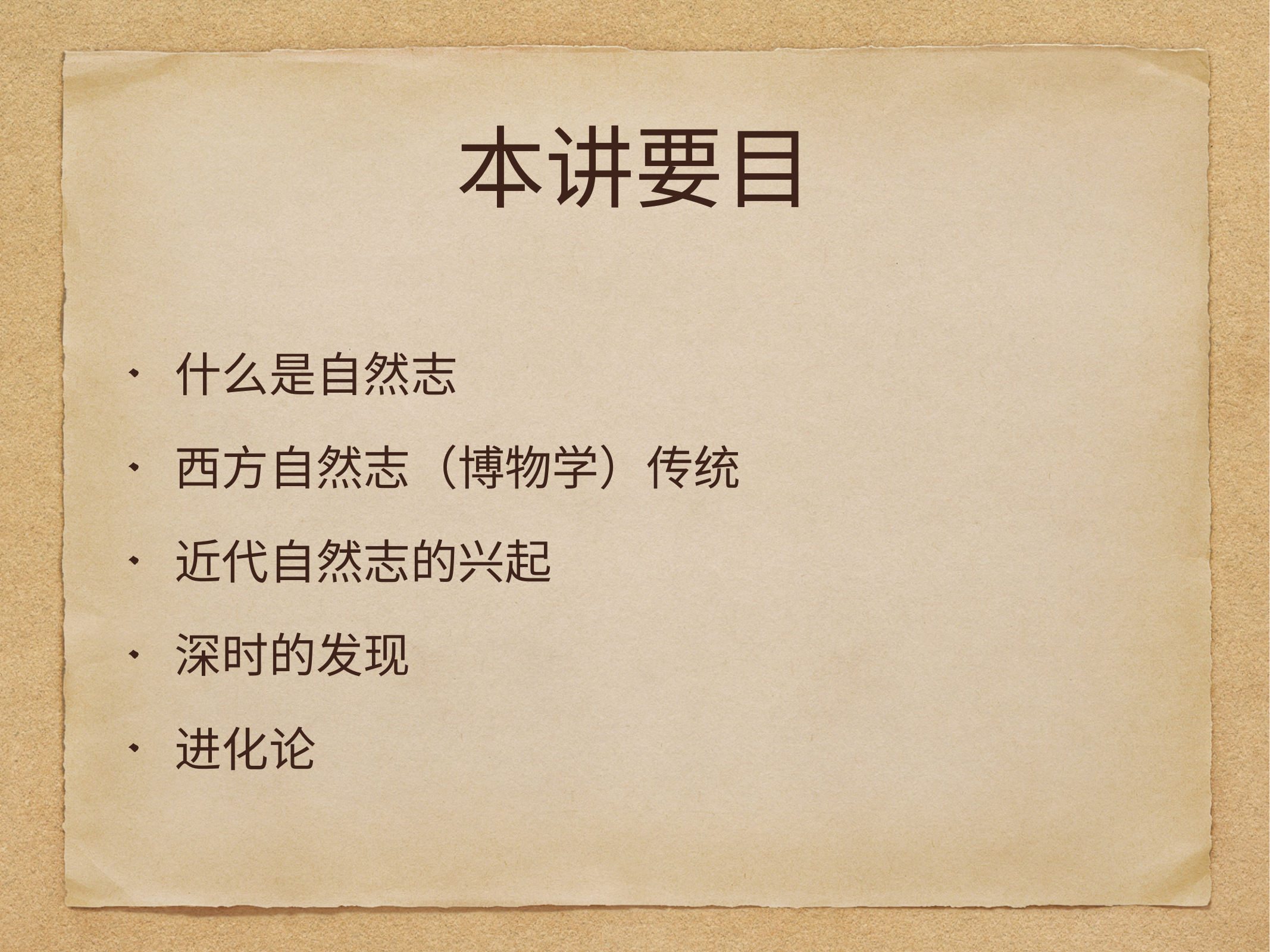

# 本讲要目
什么是自然志
西方自然志（博物学）传统
近代自然志的兴起
深时的发现
进化论